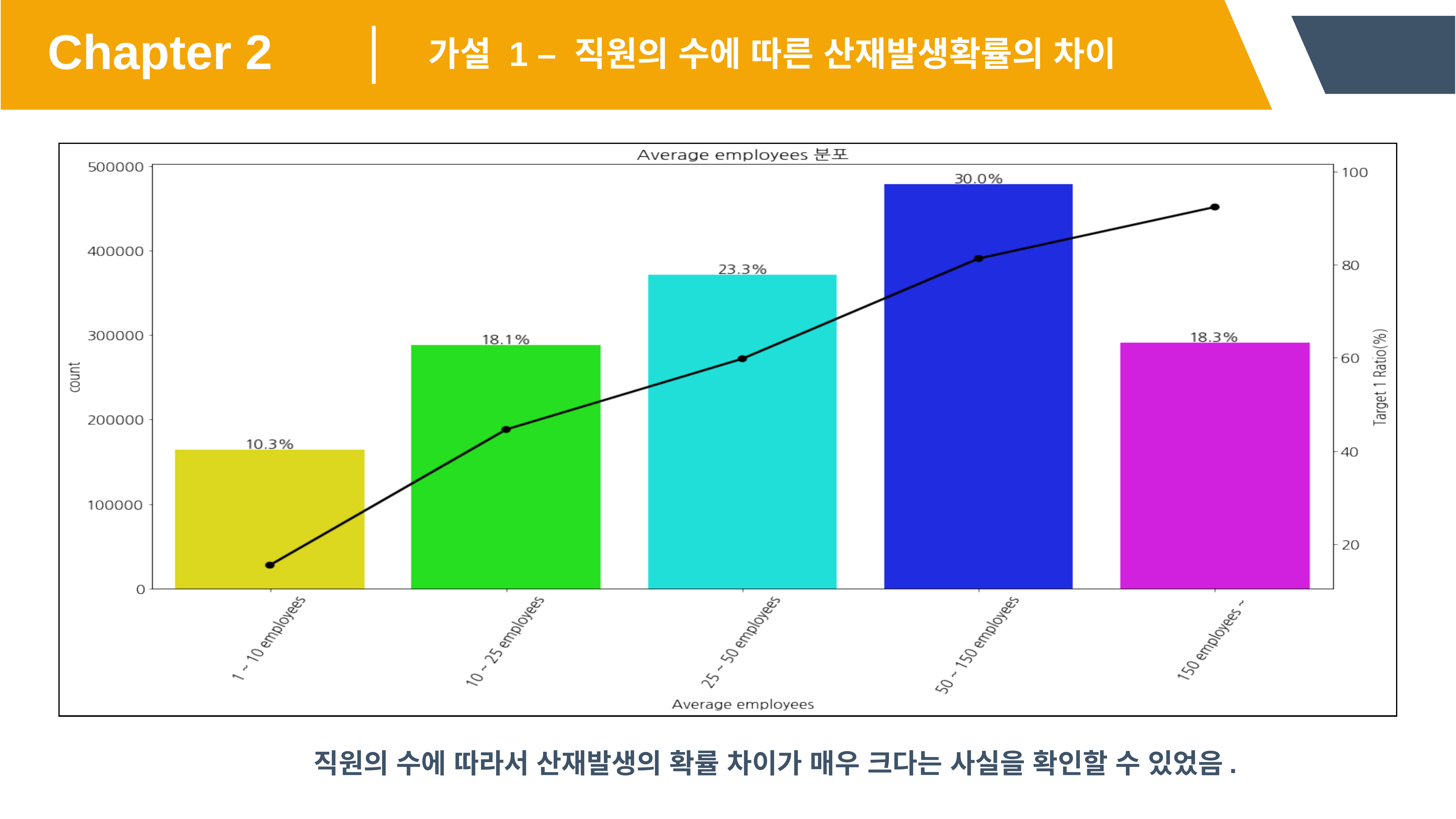

Chapter 2

가설 1 – 직원의 수에 따른 산재발생확률의 차이

직원의 수에 따라서 산재발생의 확률 차이가 매우 크다는 사실을 확인할 수 있었음.